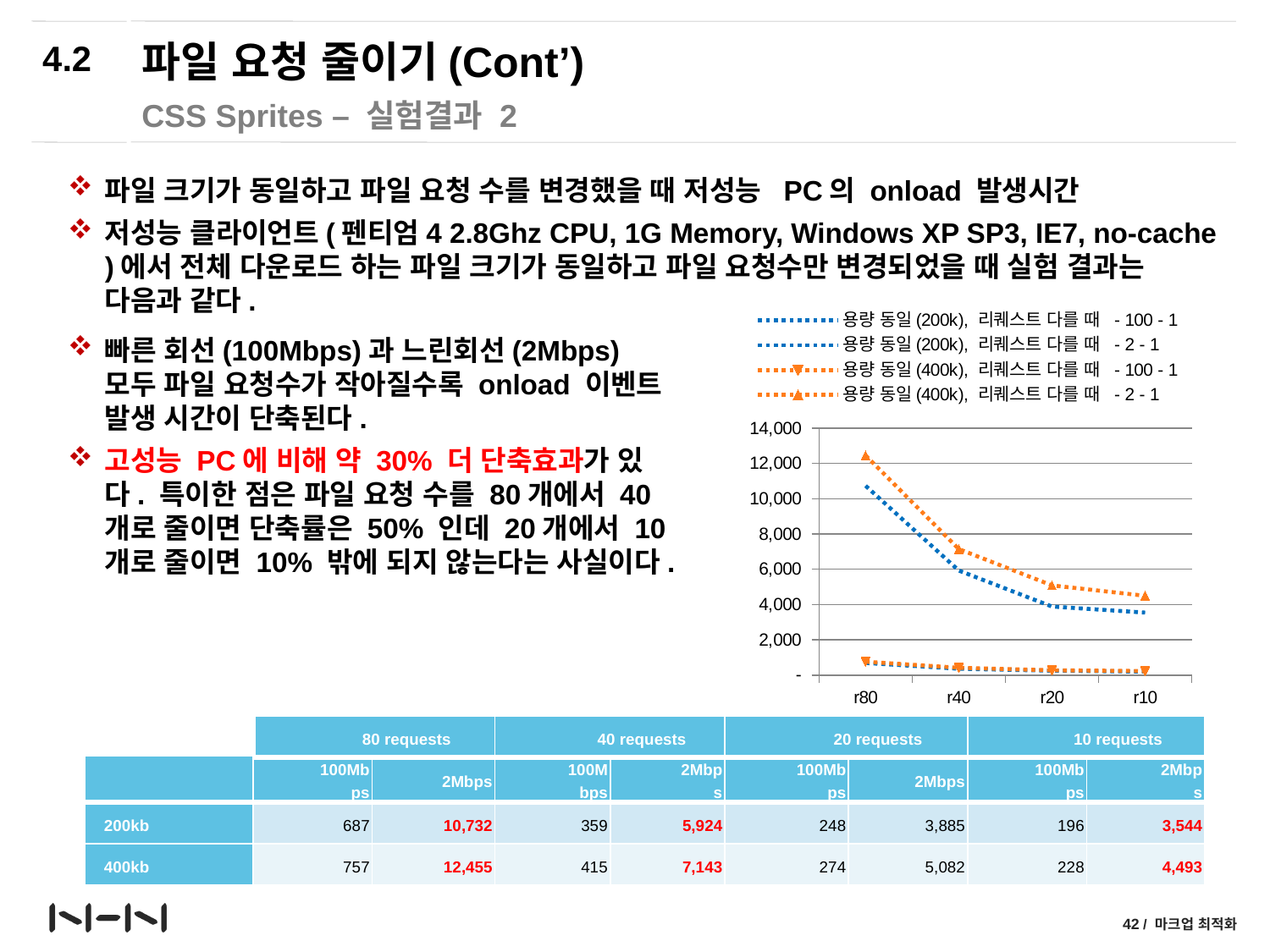

4.2
# 파일 요청 줄이기(Cont’)
CSS Sprites – 실험결과 2
파일 크기가 동일하고 파일 요청 수를 변경했을 때 저성능  PC의 onload 발생시간
저성능 클라이언트(펜티엄4 2.8Ghz CPU, 1G Memory, Windows XP SP3, IE7, no-cache )에서 전체 다운로드 하는 파일 크기가 동일하고 파일 요청수만 변경되었을 때 실험 결과는 다음과 같다.

### Chart

| Category | 용량 동일(200k), 리퀘스트 다를 때  - 100 - 1 | 용량 동일(200k), 리퀘스트 다를 때  - 2 - 1 | 용량 동일(400k), 리퀘스트 다를 때  - 100 - 1 | 용량 동일(400k), 리퀘스트 다를 때  - 2 - 1 |
|---|---|---|---|---|
| r80 | 686.9 | 10732.3 | 756.7 | 12454.6 |
| r40 | 359.0 | 5923.7 | 414.8 | 7143.0 |
| r20 | 247.9 | 3885.3 | 274.0 | 5082.2 |
| r10 | 195.9 | 3543.7 | 228.2 | 4493.0 |
빠른 회선(100Mbps)과 느린회선(2Mbps) 모두 파일 요청수가 작아질수록 onload 이벤트 발생 시간이 단축된다.
고성능 PC에 비해 약 30% 더 단축효과가 있다. 특이한 점은 파일 요청 수를 80개에서 40개로 줄이면 단축률은 50% 인데 20개에서 10개로 줄이면 10% 밖에 되지 않는다는 사실이다.
| 80 requests | 40 requests | 20 requests | 10 requests |
| --- | --- | --- | --- |
|  | 100Mbps | 2Mbps | 100Mbps | 2Mbps | 100Mbps | 2Mbps | 100Mbps | 2Mbps |
| --- | --- | --- | --- | --- | --- | --- | --- | --- |
| 200kb | 687 | 10,732 | 359 | 5,924 | 248 | 3,885 | 196 | 3,544 |
| 400kb | 757 | 12,455 | 415 | 7,143 | 274 | 5,082 | 228 | 4,493 |